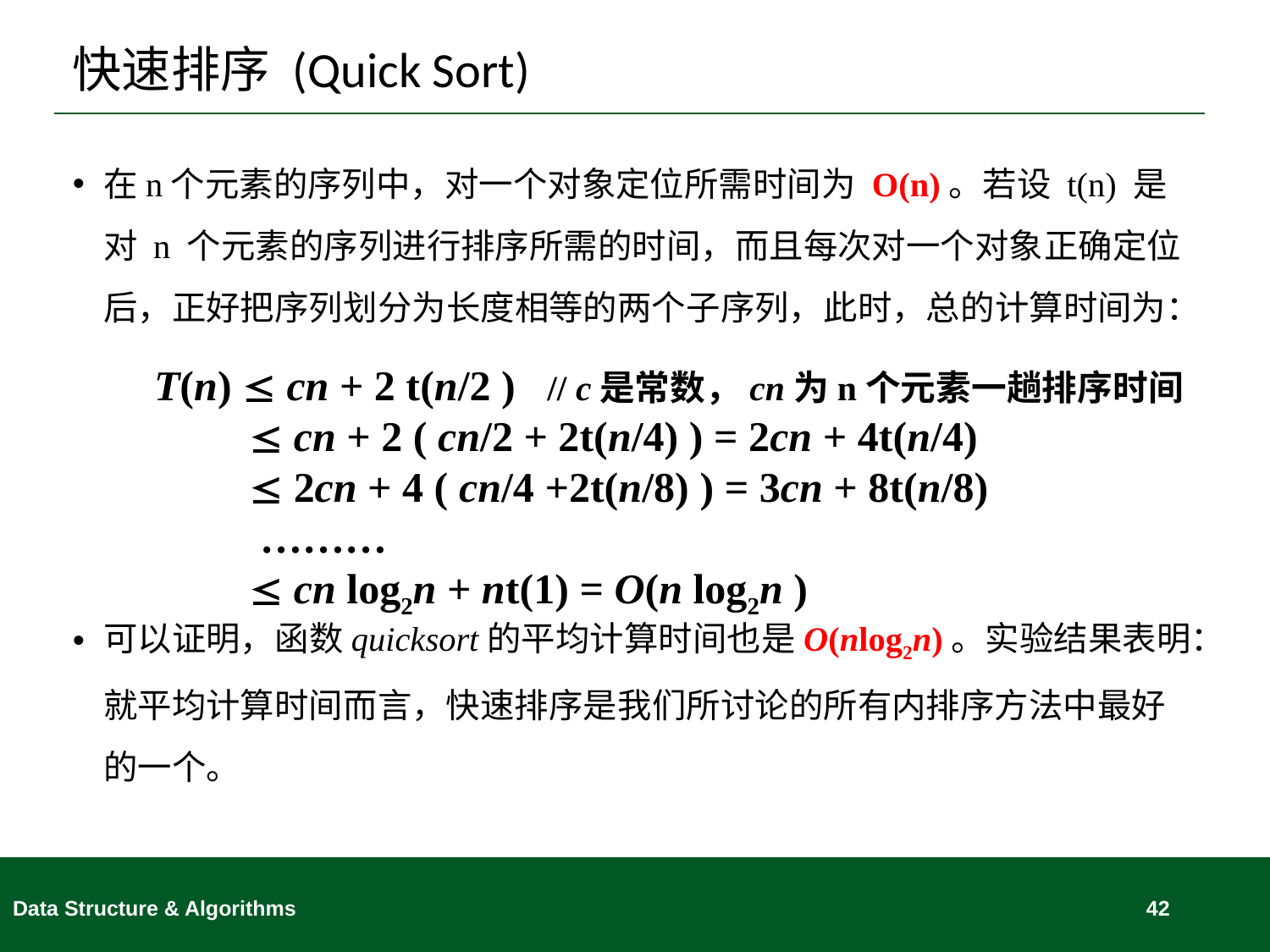

# 快速排序 (Quick Sort)
在n个元素的序列中，对一个对象定位所需时间为 O(n)。若设 t(n) 是对 n 个元素的序列进行排序所需的时间，而且每次对一个对象正确定位后，正好把序列划分为长度相等的两个子序列，此时，总的计算时间为：

可以证明，函数quicksort的平均计算时间也是O(nlog2n)。实验结果表明：就平均计算时间而言，快速排序是我们所讨论的所有内排序方法中最好的一个。
T(n) ≤ cn + 2 t(n/2 )   // c是常数，cn为n个元素一趟排序时间
   ≤ cn + 2 ( cn/2 + 2t(n/4) ) = 2cn + 4t(n/4)
   ≤ 2cn + 4 ( cn/4 +2t(n/8) ) = 3cn + 8t(n/8)
    ………
   ≤ cn log2n + nt(1) = O(n log2n )
Data Structure & Algorithms
42